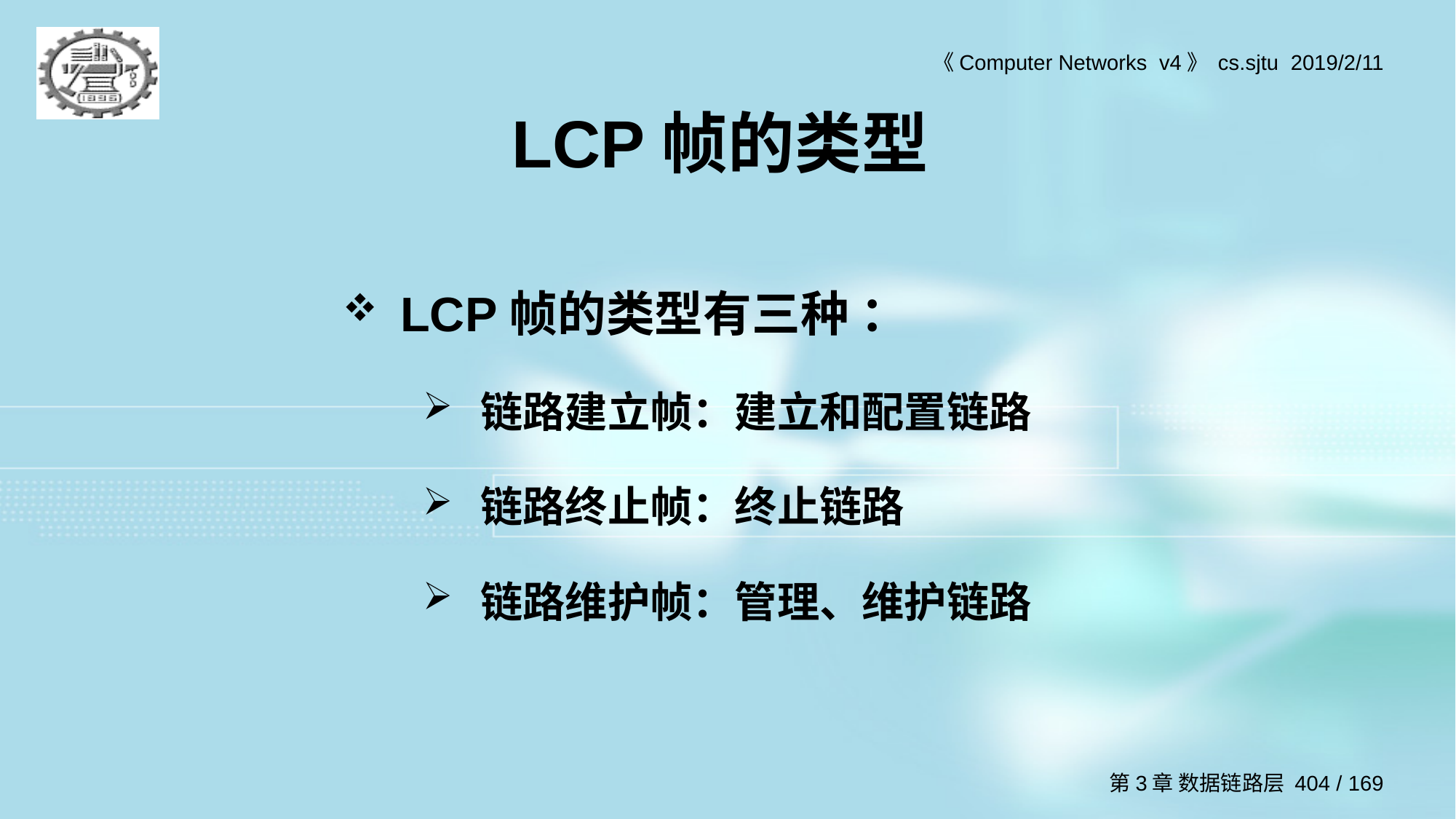

# LCP帧的类型
LCP帧的类型有三种 ：
链路建立帧：建立和配置链路
链路终止帧：终止链路
链路维护帧：管理、维护链路